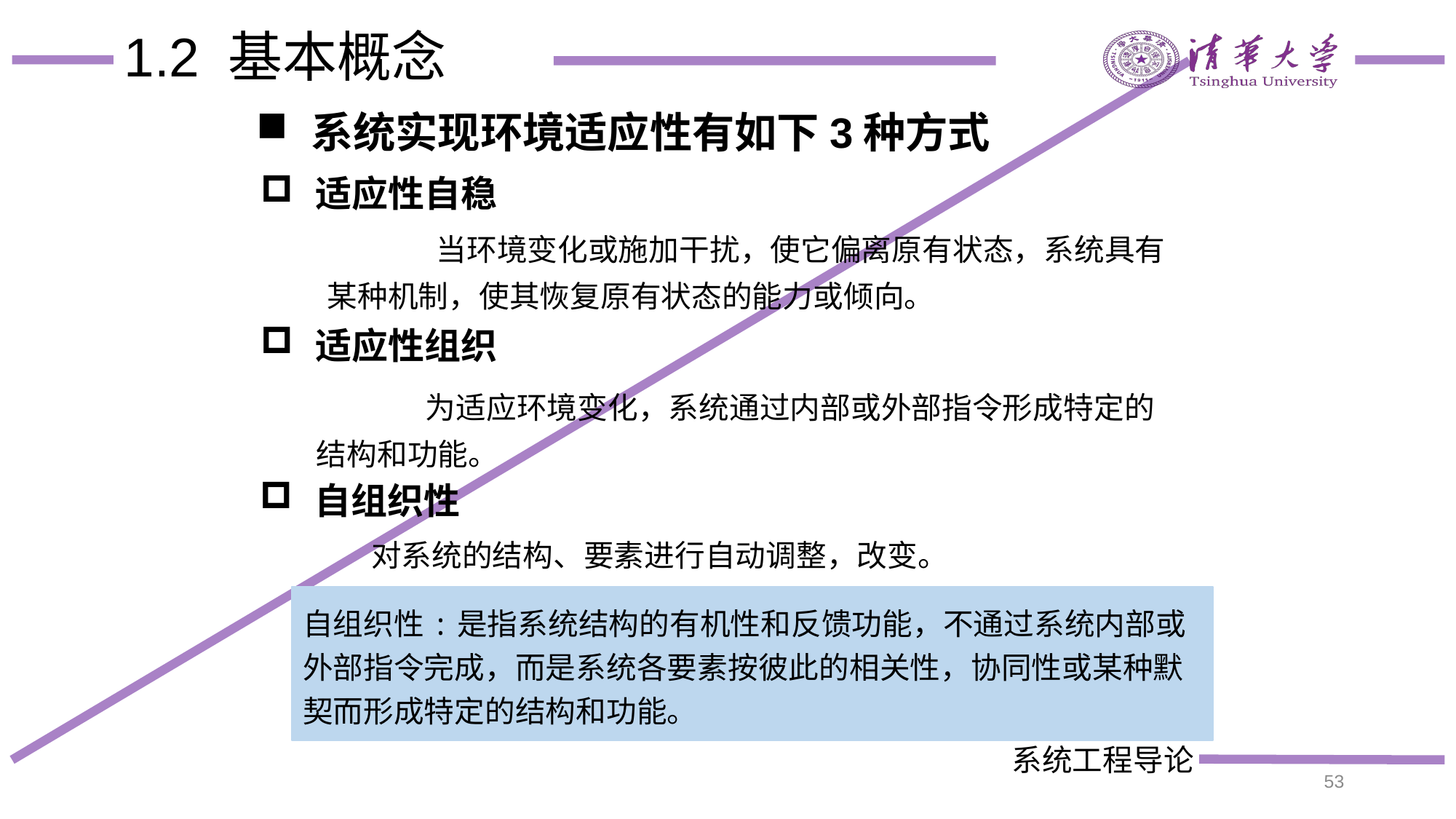

# 1.2 基本概念
系统实现环境适应性有如下3种方式
适应性自稳
	当环境变化或施加干扰，使它偏离原有状态，系统具有某种机制，使其恢复原有状态的能力或倾向。
适应性组织
	为适应环境变化，系统通过内部或外部指令形成特定的结构和功能。
自组织性
 对系统的结构、要素进行自动调整，改变。
自组织性:是指系统结构的有机性和反馈功能，不通过系统内部或外部指令完成，而是系统各要素按彼此的相关性，协同性或某种默契而形成特定的结构和功能。
53